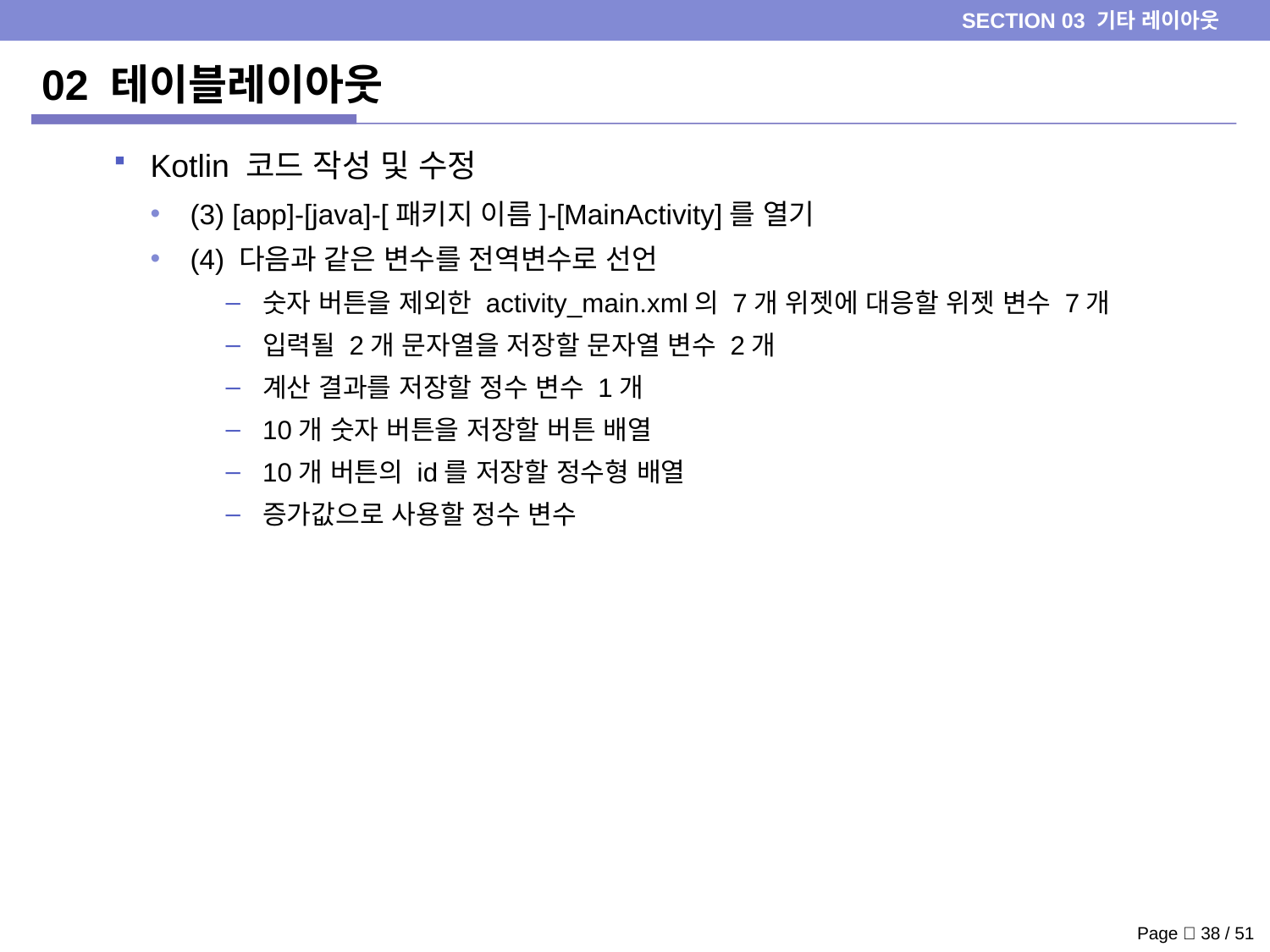

SECTION 03 기타 레이아웃
# 02 테이블레이아웃
Kotlin 코드 작성 및 수정
(3) [app]-[java]-[패키지 이름]-[MainActivity]를 열기
(4) 다음과 같은 변수를 전역변수로 선언
숫자 버튼을 제외한 activity_main.xml의 7개 위젯에 대응할 위젯 변수 7개
입력될 2개 문자열을 저장할 문자열 변수 2개
계산 결과를 저장할 정수 변수 1개
10개 숫자 버튼을 저장할 버튼 배열
10개 버튼의 id를 저장할 정수형 배열
증가값으로 사용할 정수 변수